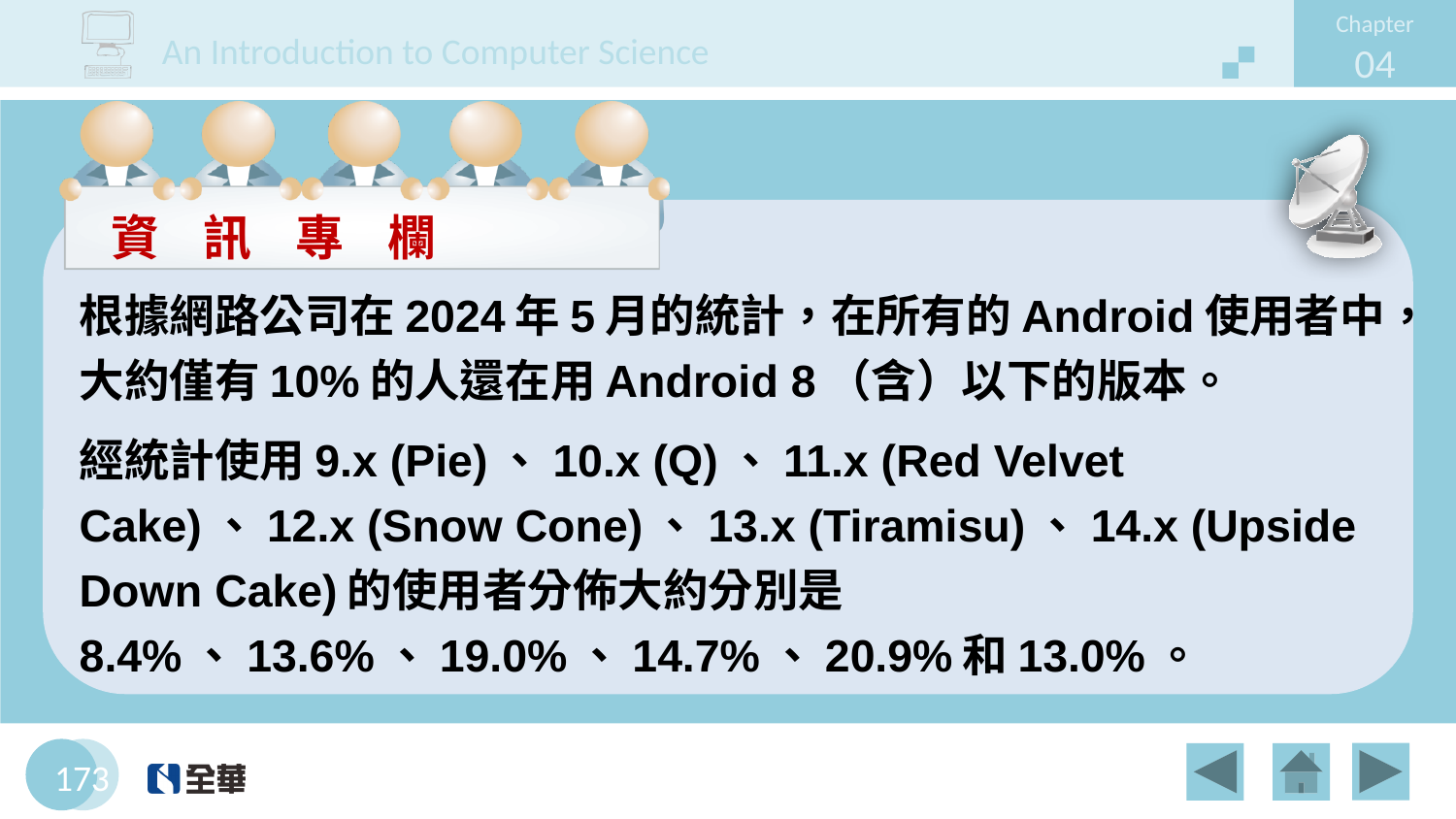

根據網路公司在2024年5月的統計，在所有的Android使用者中，大約僅有10%的人還在用Android 8（含）以下的版本。
經統計使用9.x (Pie)、10.x (Q)、11.x (Red Velvet Cake)、12.x (Snow Cone)、13.x (Tiramisu)、14.x (Upside Down Cake)的使用者分佈大約分別是8.4%、13.6%、19.0%、14.7%、20.9%和13.0%。